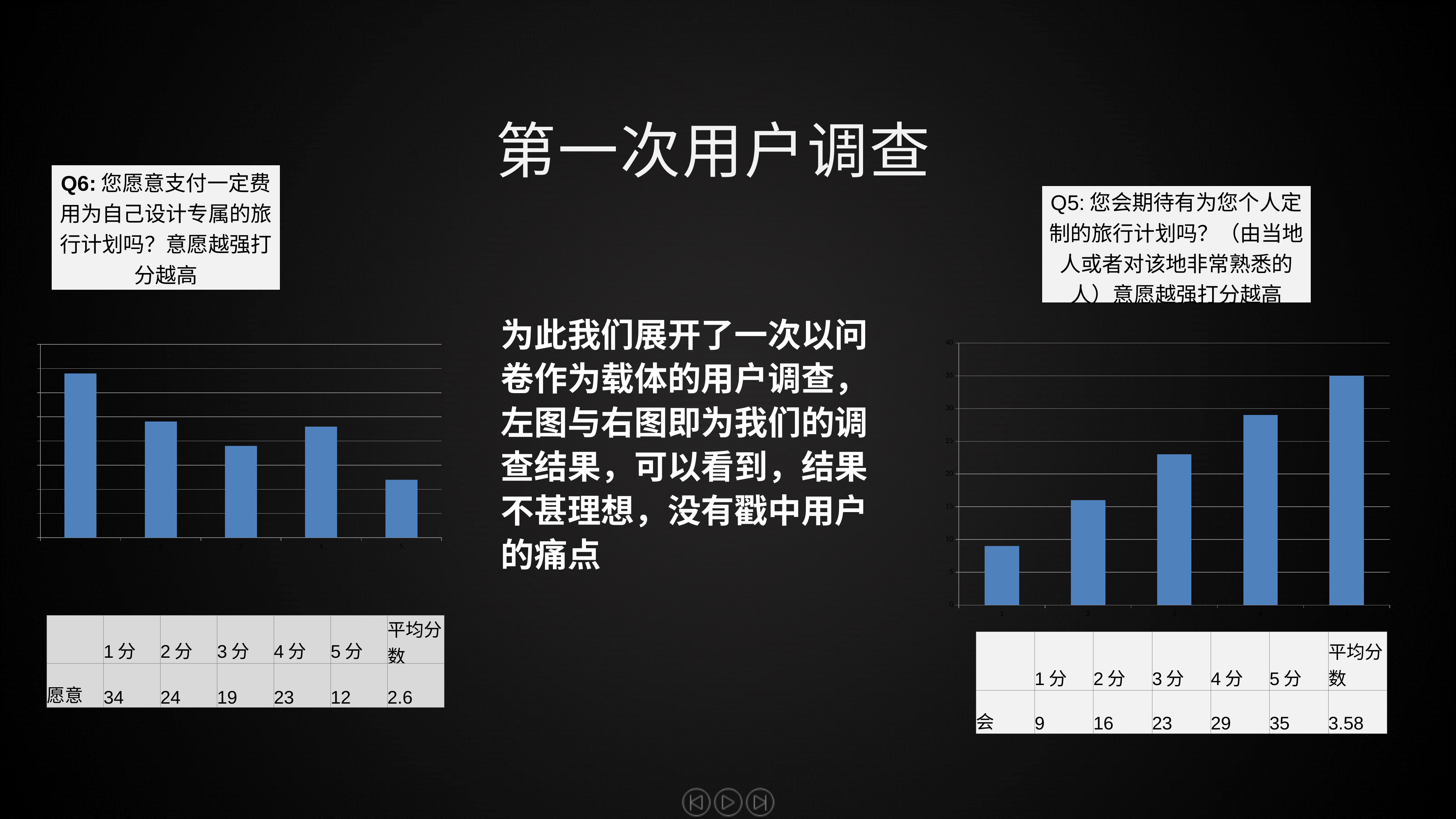

第一次用户调查
| Q6:您愿意支付一定费用为自己设计专属的旅行计划吗？意愿越强打分越高 |
| --- |
| Q5:您会期待有为您个人定制的旅行计划吗？（由当地人或者对该地非常熟悉的人）意愿越强打分越高 |
| --- |
为此我们展开了一次以问卷作为载体的用户调查，左图与右图即为我们的调查结果，可以看到，结果不甚理想，没有戳中用户的痛点

### Chart

| Category |  |
|---|---|

### Chart

| Category |  |
|---|---|
|  | 1分 | 2分 | 3分 | 4分 | 5分 | 平均分数 |
| --- | --- | --- | --- | --- | --- | --- |
| 愿意 | 34 | 24 | 19 | 23 | 12 | 2.6 |
|  | 1分 | 2分 | 3分 | 4分 | 5分 | 平均分数 |
| --- | --- | --- | --- | --- | --- | --- |
| 会 | 9 | 16 | 23 | 29 | 35 | 3.58 |